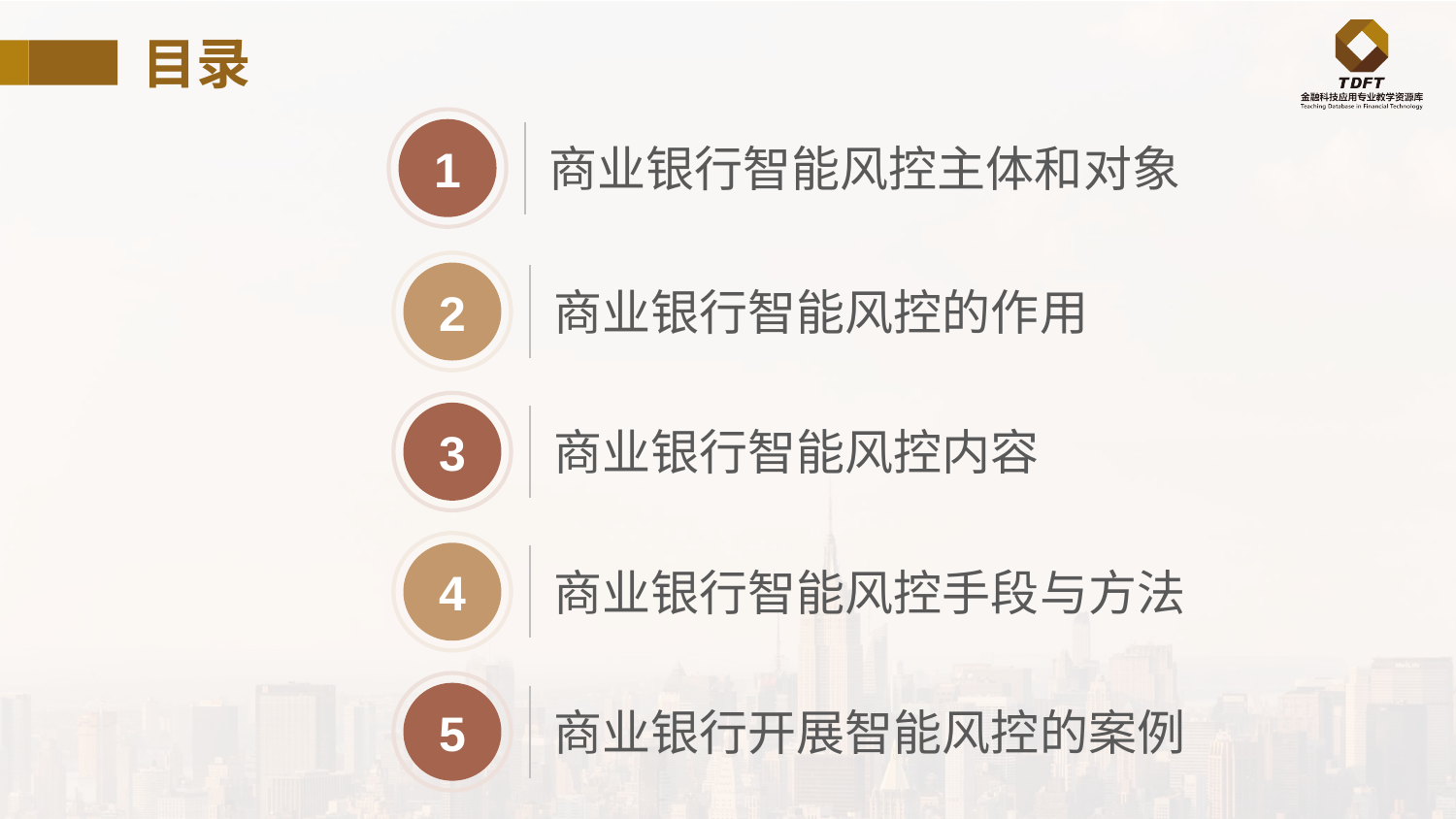

目录

1
商业银行智能风控主体和对象

2
商业银行智能风控的作用

3
商业银行智能风控内容

4
商业银行智能风控手段与方法

5
商业银行开展智能风控的案例